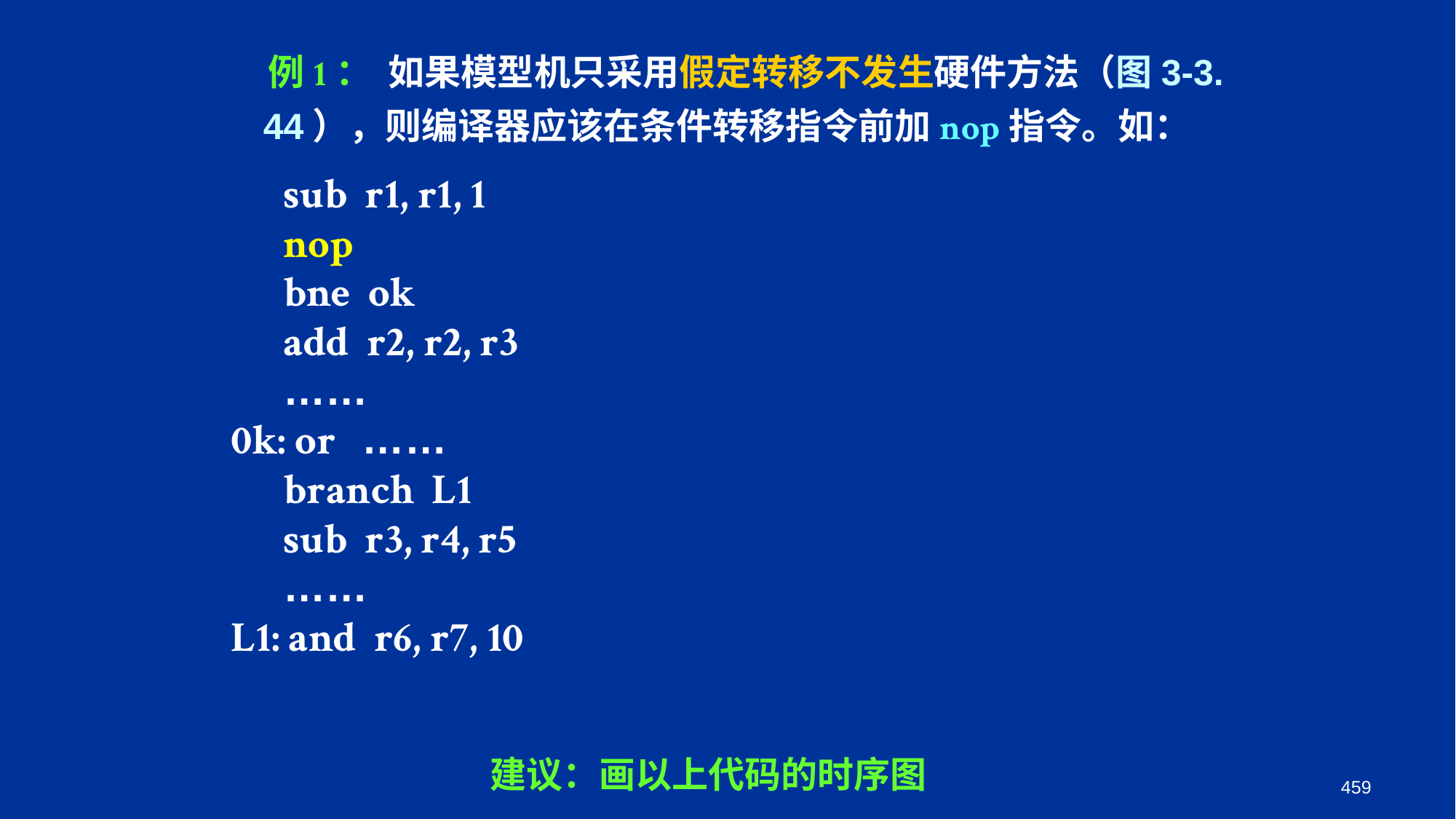

例1：  如果模型机只采用假定转移不发生硬件方法（图3-3. 44），则编译器应该在条件转移指令前加nop指令。如：
       sub  r1, r1, 1
       nop
       bne  ok
       add  r2, r2, r3
       ……
 0k: or   ……
       branch  L1
       sub  r3, r4, r5
       ……
 L1: and  r6, r7, 10
建议：画以上代码的时序图
459